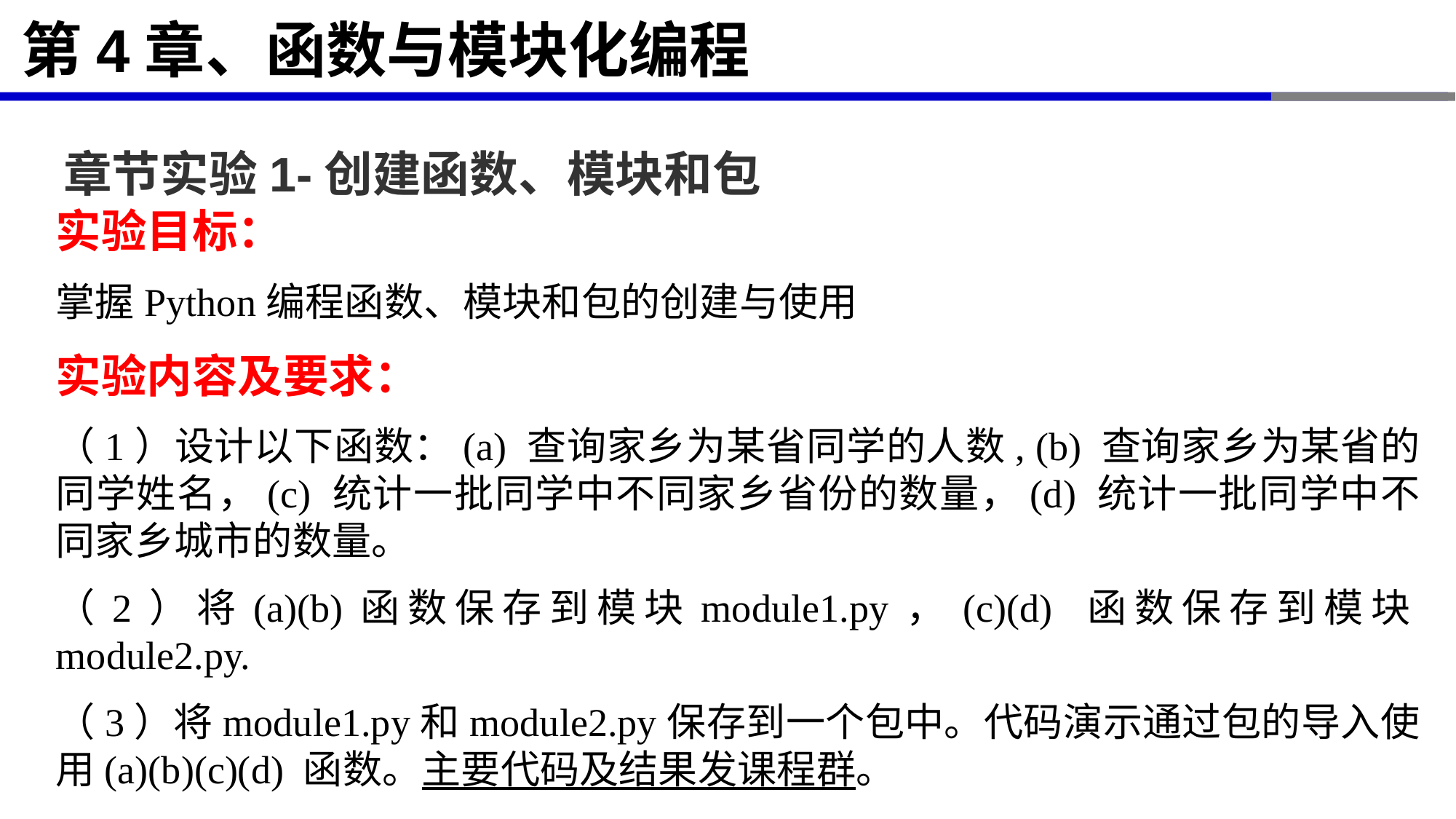

# 第4章、函数与模块化编程
章节实验1-创建函数、模块和包
实验目标：
掌握Python编程函数、模块和包的创建与使用
实验内容及要求：
（1）设计以下函数：(a) 查询家乡为某省同学的人数, (b) 查询家乡为某省的同学姓名，(c) 统计一批同学中不同家乡省份的数量，(d) 统计一批同学中不同家乡城市的数量。
（2）将(a)(b)函数保存到模块module1.py，(c)(d) 函数保存到模块module2.py.
（3）将module1.py和module2.py保存到一个包中。代码演示通过包的导入使用(a)(b)(c)(d) 函数。主要代码及结果发课程群。